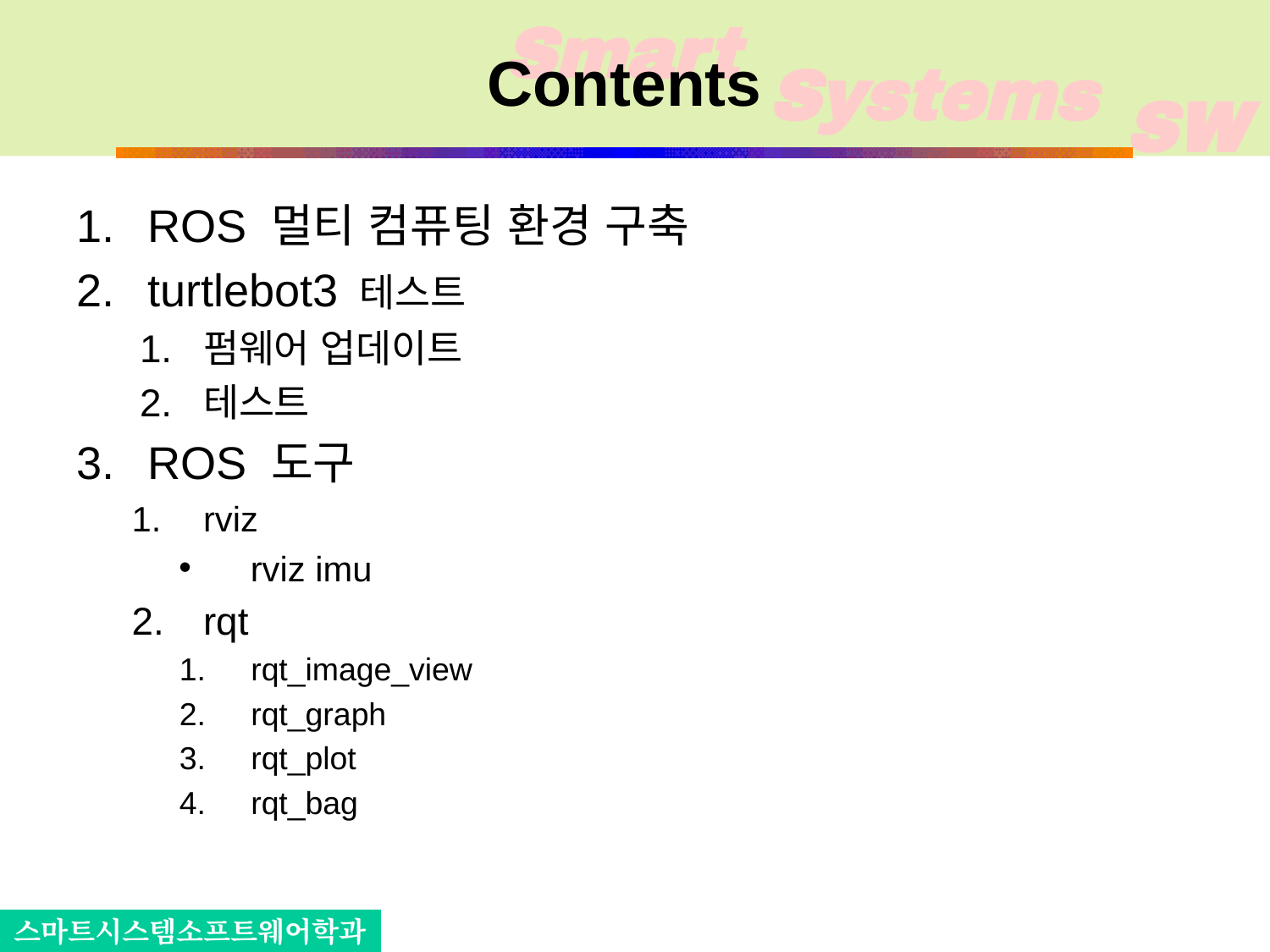

# Contents
ROS 멀티 컴퓨팅 환경 구축
turtlebot3 테스트
펌웨어 업데이트
테스트
ROS 도구
rviz
rviz imu
rqt
rqt_image_view
rqt_graph
rqt_plot
rqt_bag